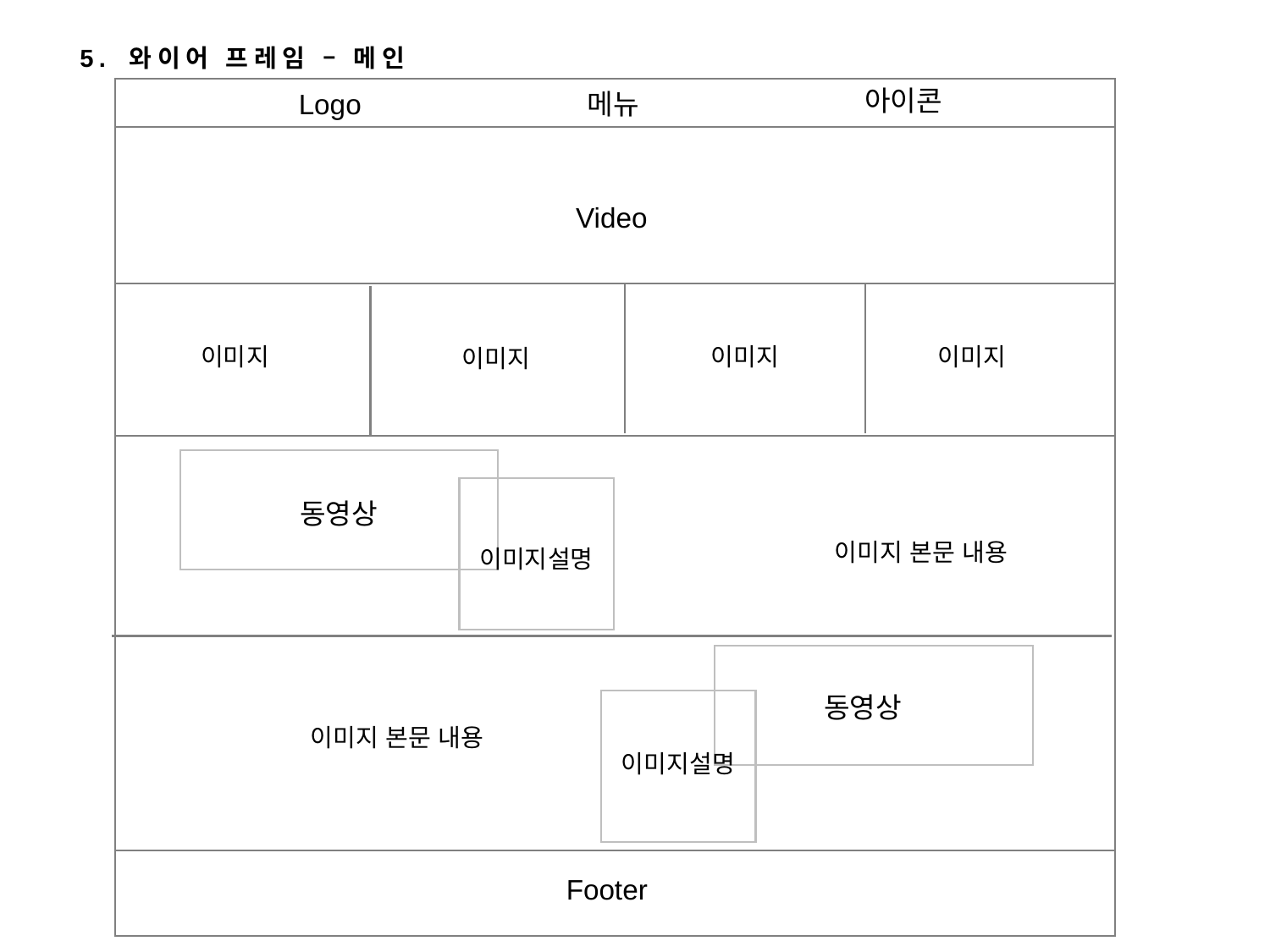

5. 와이어 프레임 – 메인
아이콘

Logo
메뉴
Video
이미지
이미지
이미지
이미지

동영상
이미지 본문 내용
이미지설명

동영상

이미지 본문 내용
이미지설명
Footer